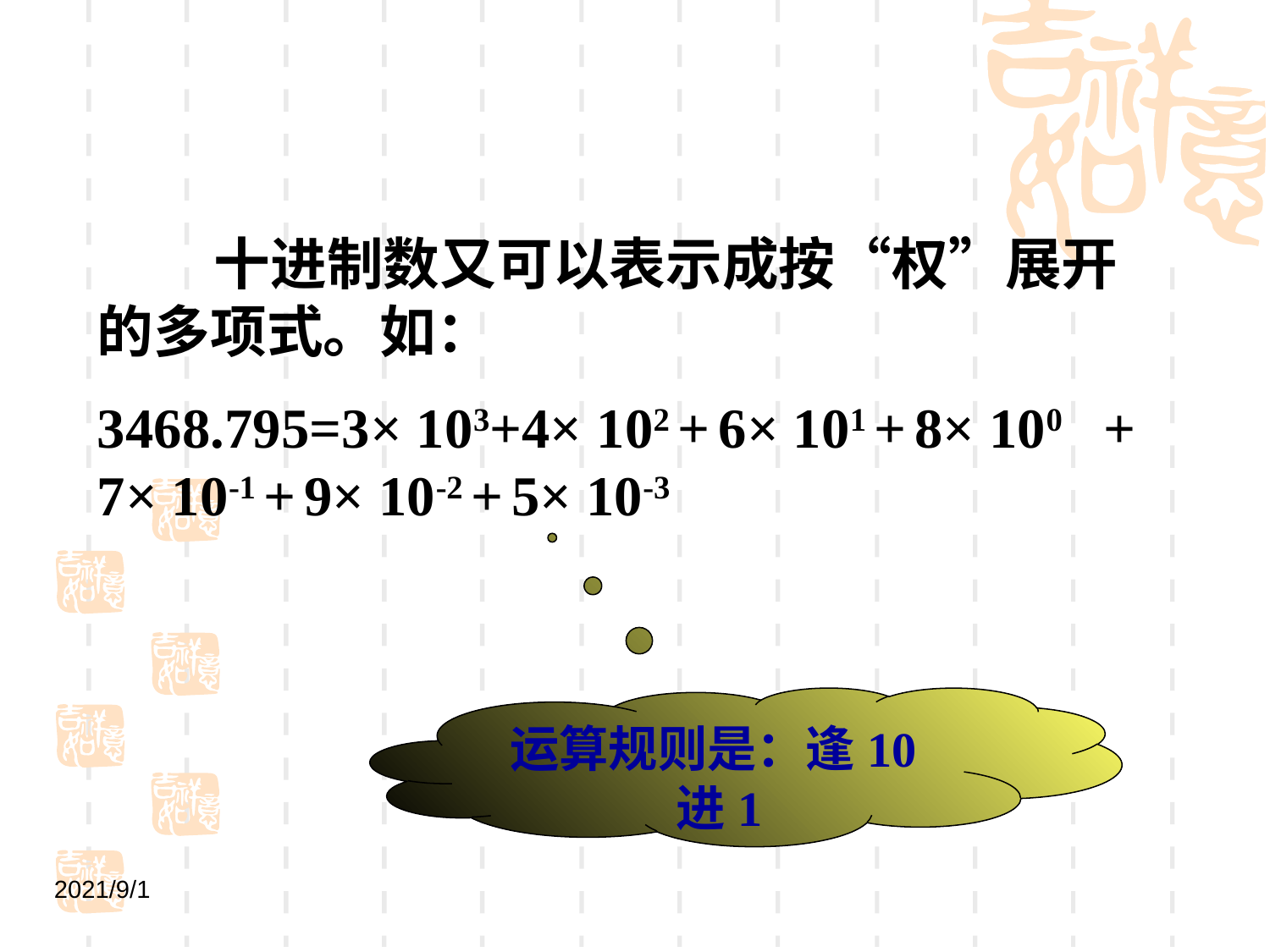

十进制数又可以表示成按“权”展开的多项式。如：
3468.795=3× 103+4× 102 + 6× 101 + 8× 100     + 7× 10-1 + 9× 10-2 + 5× 10-3
运算规则是：逢10进1
2021/9/1